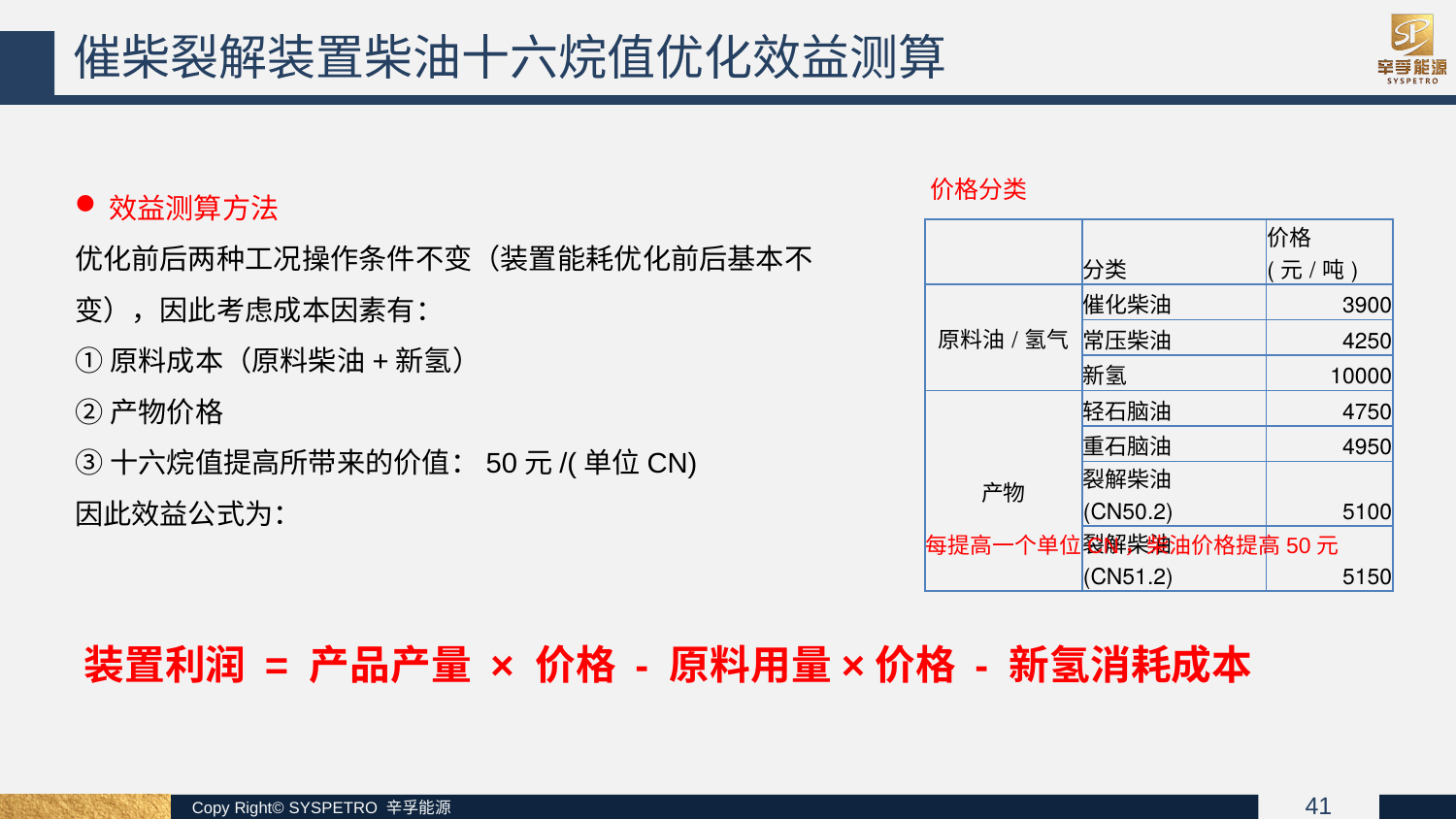

催柴裂解装置柴油十六烷值优化效益测算
效益测算方法
优化前后两种工况操作条件不变（装置能耗优化前后基本不变），因此考虑成本因素有：
①原料成本（原料柴油+新氢）
②产物价格
③十六烷值提高所带来的价值：50元/(单位CN)
因此效益公式为：
价格分类
|  | 分类 | 价格(元/吨) |
| --- | --- | --- |
| 原料油/氢气 | 催化柴油 | 3900 |
|  | 常压柴油 | 4250 |
|  | 新氢 | 10000 |
| 产物 | 轻石脑油 | 4750 |
|  | 重石脑油 | 4950 |
|  | 裂解柴油(CN50.2) | 5100 |
|  | 裂解柴油(CN51.2) | 5150 |
每提高一个单位CN，柴油价格提高50元
装置利润 = 产品产量 × 价格 - 原料用量×价格 - 新氢消耗成本